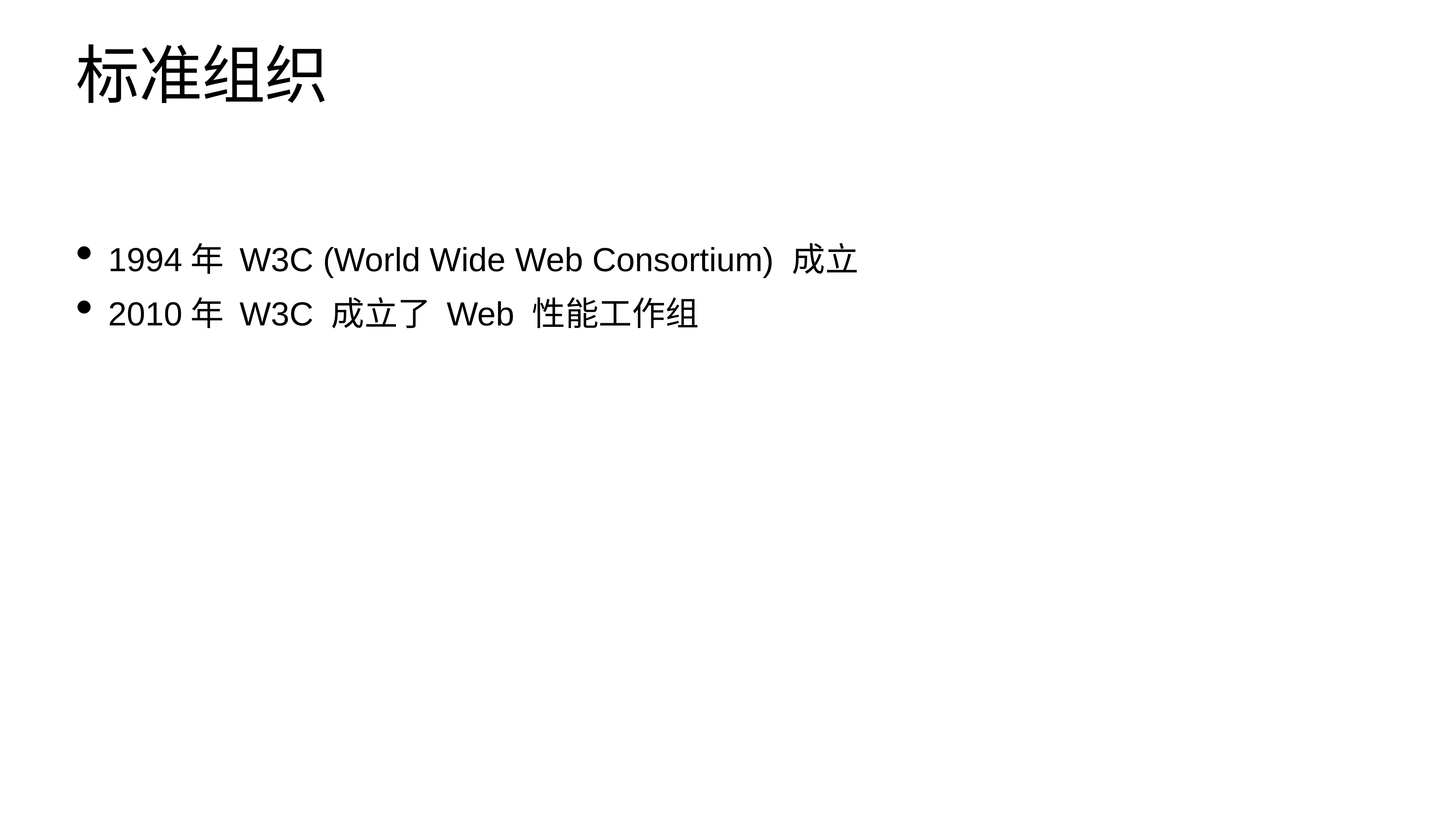

# 标准组织
1994年 W3C (World Wide Web Consortium) 成立
2010年 W3C 成立了 Web 性能工作组